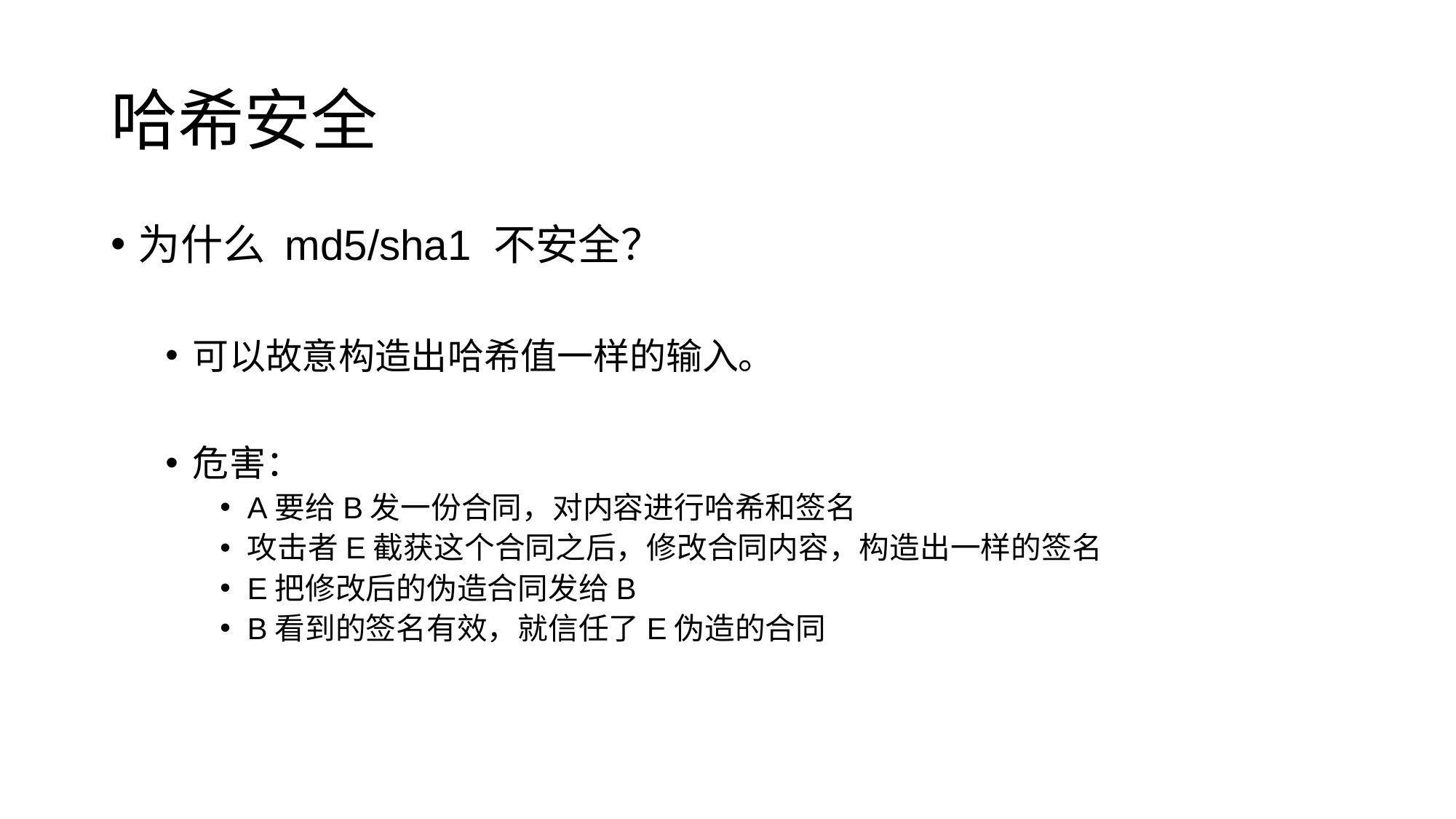

# 哈希安全
为什么 md5/sha1 不安全？

可以故意构造出哈希值一样的输入。

危害：
A要给B发一份合同，对内容进行哈希和签名
攻击者E截获这个合同之后，修改合同内容，构造出一样的签名
E把修改后的伪造合同发给B
B看到的签名有效，就信任了E伪造的合同